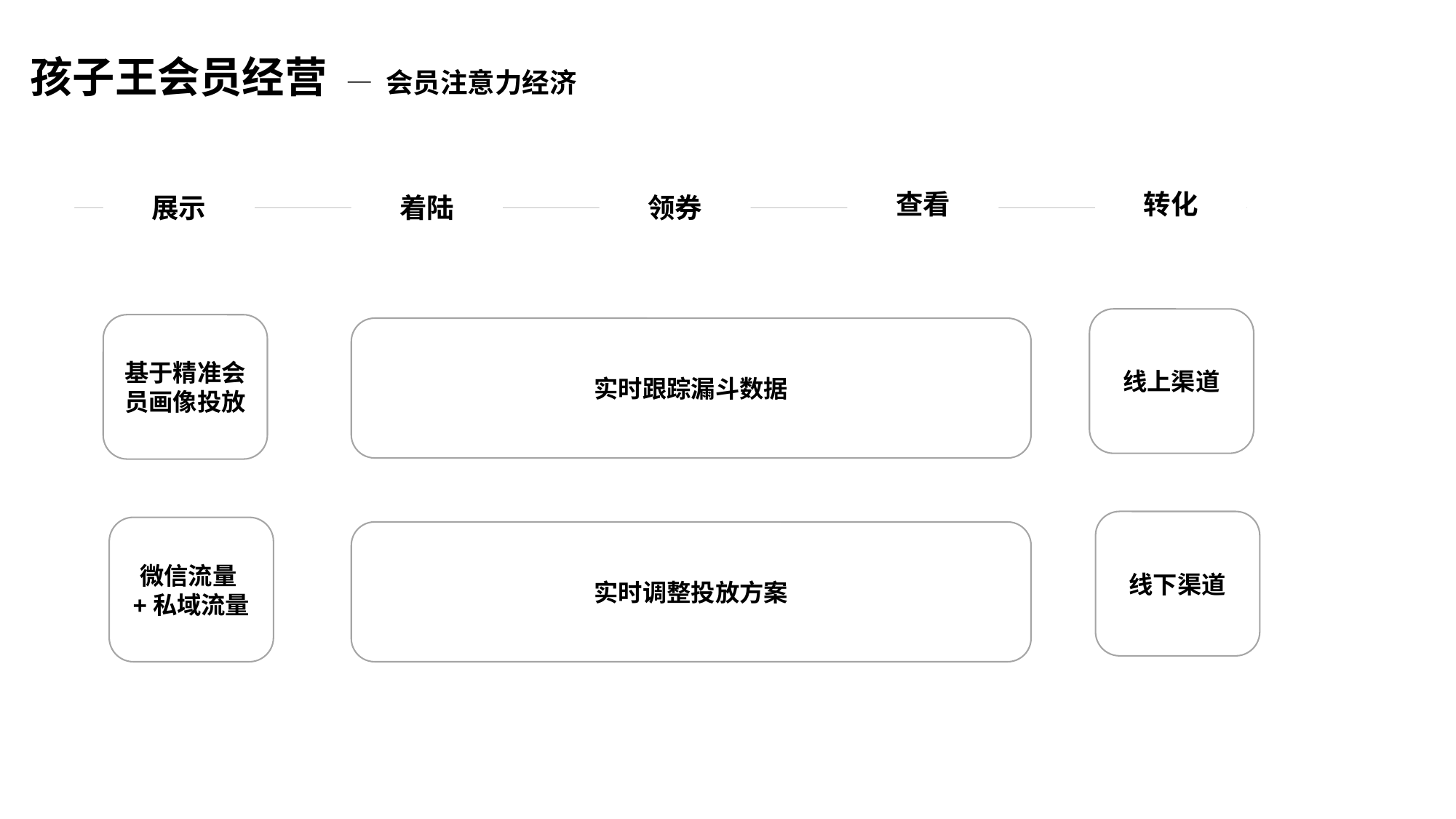

孩子王会员经营  —  会员注意力经济
查看
转化
展示
着陆
领券
线上渠道
基于精准会员画像投放
实时跟踪漏斗数据
线下渠道
微信流量+私域流量
实时调整投放方案